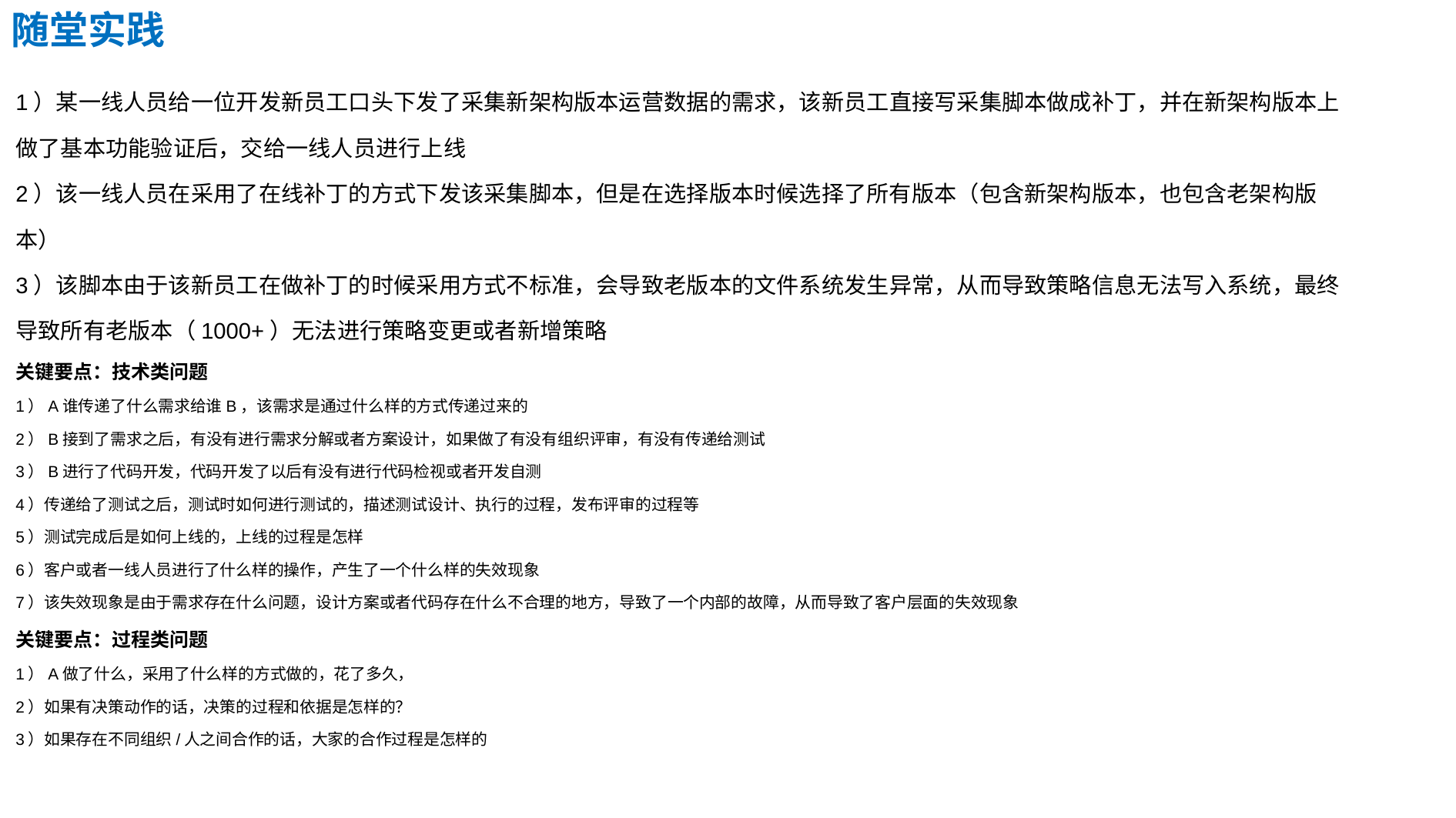

随堂实践
1）某一线人员给一位开发新员工口头下发了采集新架构版本运营数据的需求，该新员工直接写采集脚本做成补丁，并在新架构版本上做了基本功能验证后，交给一线人员进行上线
2）该一线人员在采用了在线补丁的方式下发该采集脚本，但是在选择版本时候选择了所有版本（包含新架构版本，也包含老架构版本）
3）该脚本由于该新员工在做补丁的时候采用方式不标准，会导致老版本的文件系统发生异常，从而导致策略信息无法写入系统，最终导致所有老版本（1000+）无法进行策略变更或者新增策略
关键要点：技术类问题
1）A谁传递了什么需求给谁B，该需求是通过什么样的方式传递过来的
2）B接到了需求之后，有没有进行需求分解或者方案设计，如果做了有没有组织评审，有没有传递给测试
3）B进行了代码开发，代码开发了以后有没有进行代码检视或者开发自测
4）传递给了测试之后，测试时如何进行测试的，描述测试设计、执行的过程，发布评审的过程等
5）测试完成后是如何上线的，上线的过程是怎样
6）客户或者一线人员进行了什么样的操作，产生了一个什么样的失效现象
7）该失效现象是由于需求存在什么问题，设计方案或者代码存在什么不合理的地方，导致了一个内部的故障，从而导致了客户层面的失效现象
关键要点：过程类问题
1）A做了什么，采用了什么样的方式做的，花了多久，
2）如果有决策动作的话，决策的过程和依据是怎样的？
3）如果存在不同组织/人之间合作的话，大家的合作过程是怎样的